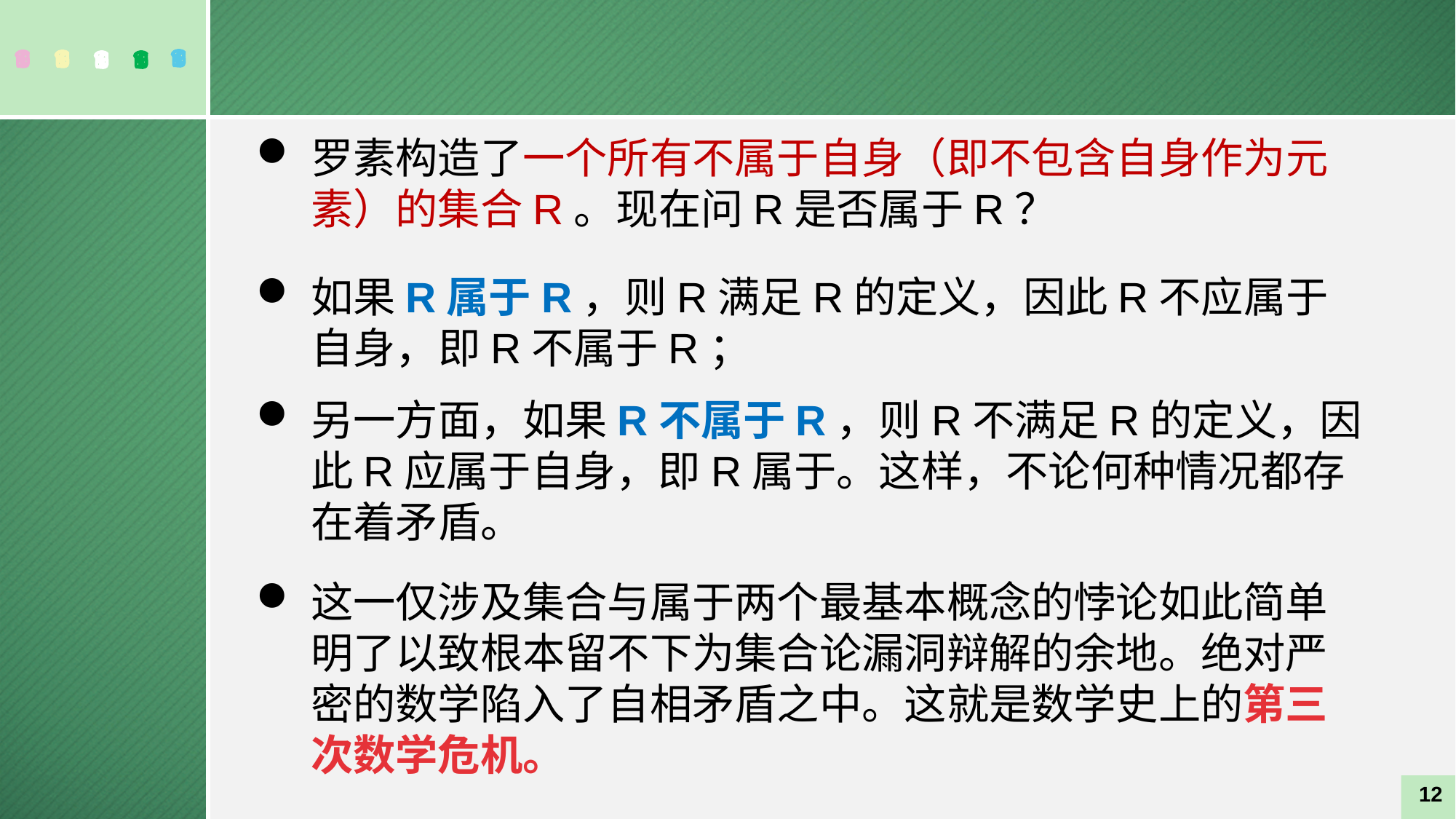

罗素构造了一个所有不属于自身（即不包含自身作为元素）的集合R。现在问R是否属于R？
如果R属于R，则R满足R的定义，因此R不应属于自身，即R不属于R；
另一方面，如果R不属于R，则R不满足R的定义，因此R应属于自身，即R属于。这样，不论何种情况都存在着矛盾。
这一仅涉及集合与属于两个最基本概念的悖论如此简单明了以致根本留不下为集合论漏洞辩解的余地。绝对严密的数学陷入了自相矛盾之中。这就是数学史上的第三次数学危机。
12